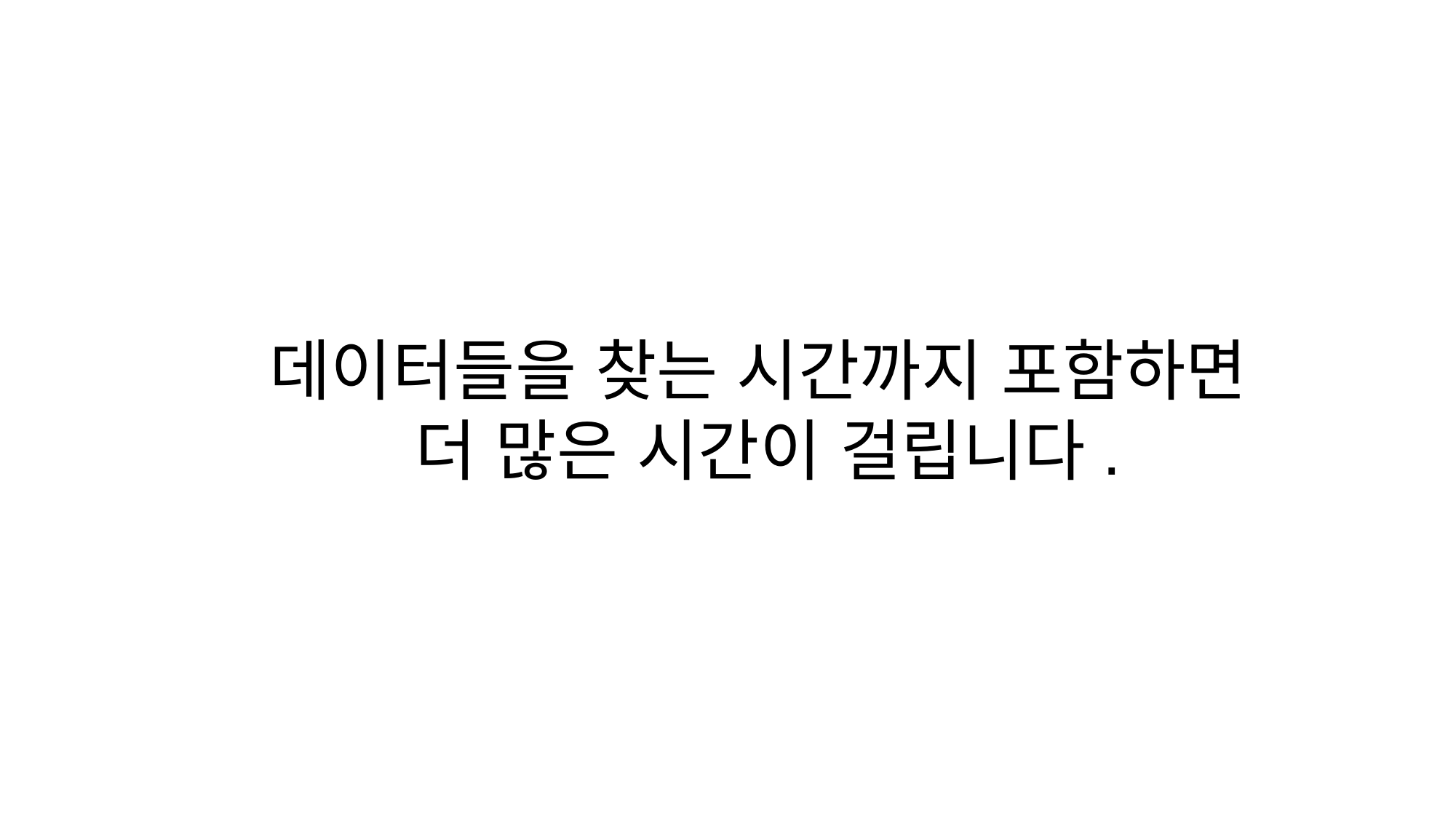

데이터들을 찾는 시간까지 포함하면
더 많은 시간이 걸립니다.